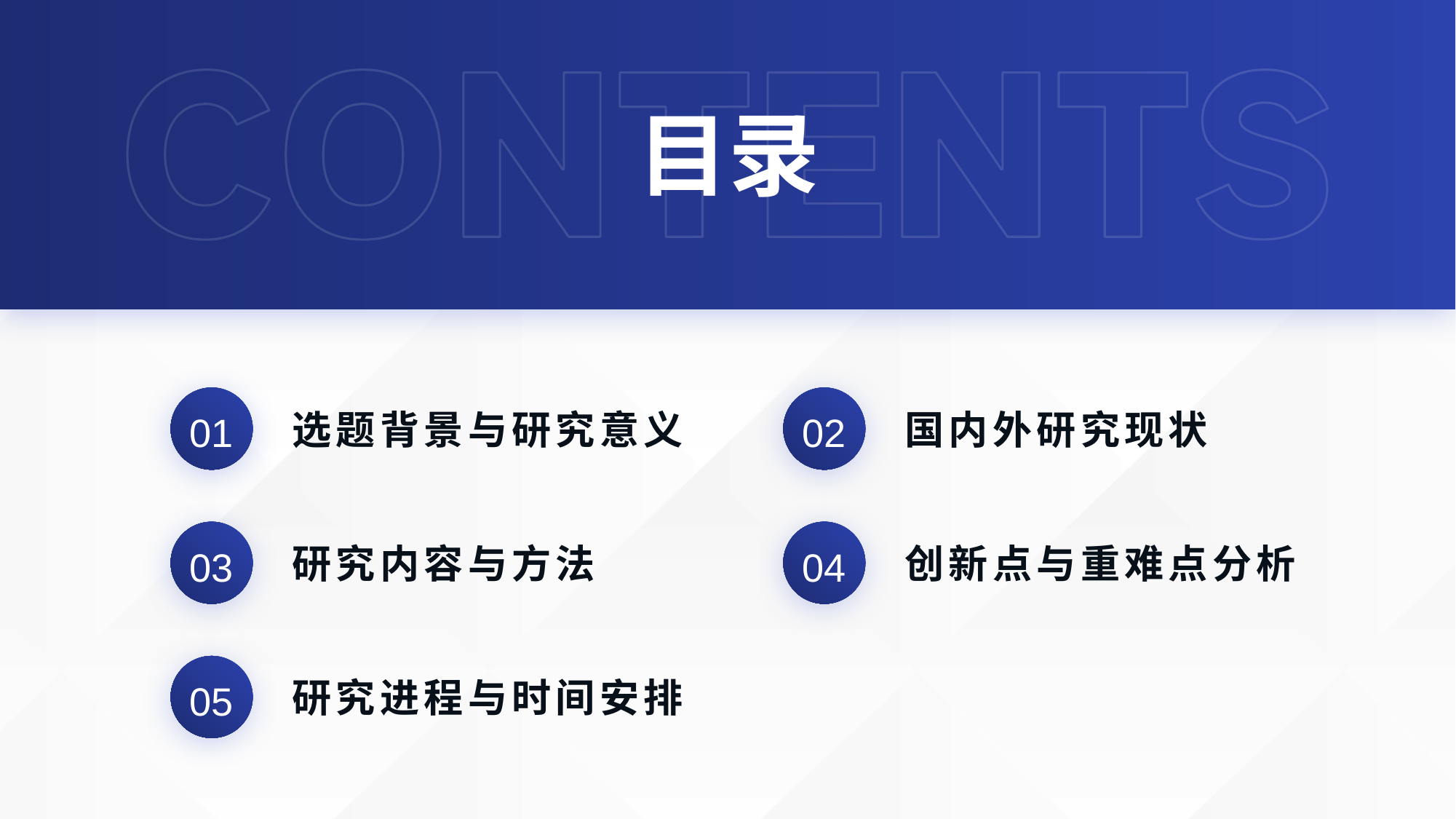

# 目录
01
02
选题背景与研究意义
国内外研究现状
03
04
研究内容与方法
创新点与重难点分析
05
研究进程与时间安排